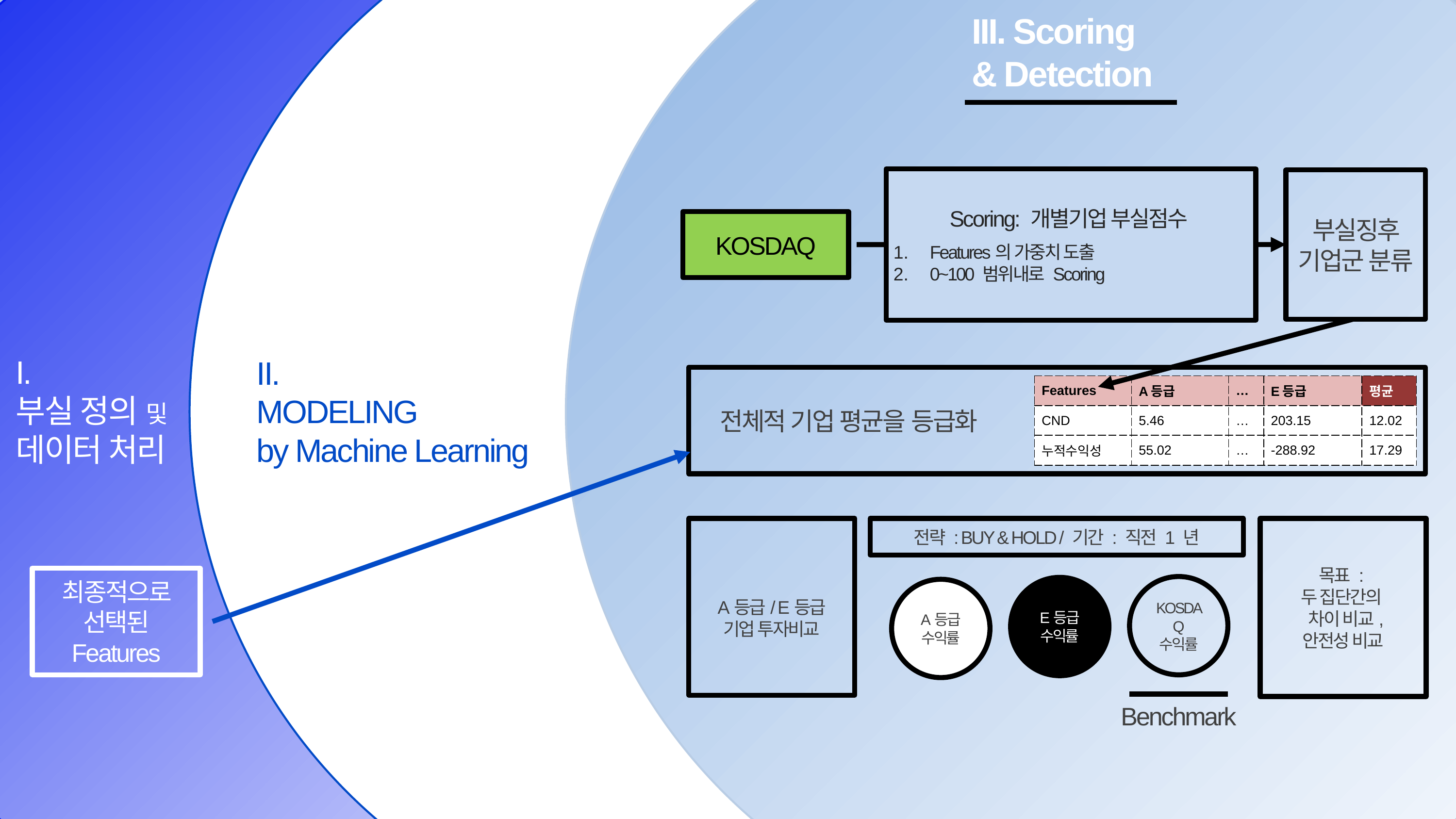

모델에 사용할
Feature
선정

III. Scoring
& Detection
Scoring: 개별기업 부실점수

Features의 가중치 도출
0~100 범위내로 Scoring
부실징후 기업군 분류
KOSDAQ
I.
부실 정의 및
데이터 처리
II.
MODELING
by Machine Learning
   전체적 기업 평균을 등급화
| Features | A등급 | … | E등급 | 평균 |
| --- | --- | --- | --- | --- |
| CND | 5.46 | … | 203.15 | 12.02 |
| 누적수익성 | 55.02 | … | -288.92 | 17.29 |

A등급/ E등급
기업 투자비교
전략 : BUY & HOLD / 기간 : 직전 1 년
목표 :
두 집단간의
 차이 비교,
안전성 비교
최종적으로 선택된
Features
KOSDAQ
수익률
E등급
수익률
A등급
수익률
Benchmark